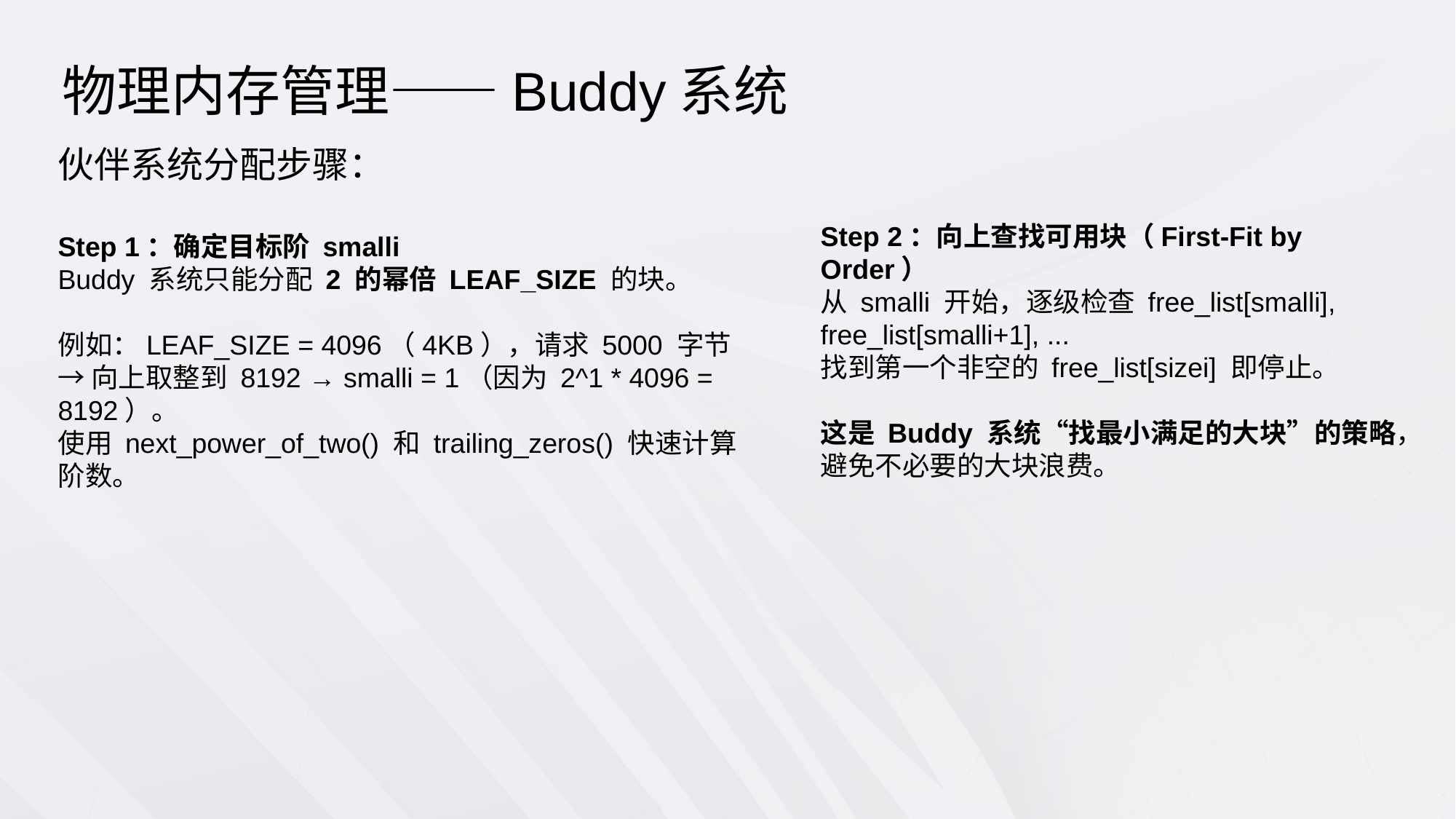

物理内存管理——Buddy系统
伙伴系统分配步骤：

Step 1：确定目标阶 smalli
Buddy 系统只能分配 2 的幂倍 LEAF_SIZE 的块。

例如：LEAF_SIZE = 4096（4KB），请求 5000 字节 → 向上取整到 8192 → smalli = 1（因为 2^1 * 4096 = 8192）。
使用 next_power_of_two() 和 trailing_zeros() 快速计算阶数。

Step 2：向上查找可用块（First-Fit by Order）
从 smalli 开始，逐级检查 free_list[smalli], free_list[smalli+1], ...
找到第一个非空的 free_list[sizei] 即停止。

这是 Buddy 系统“找最小满足的大块”的策略，避免不必要的大块浪费。